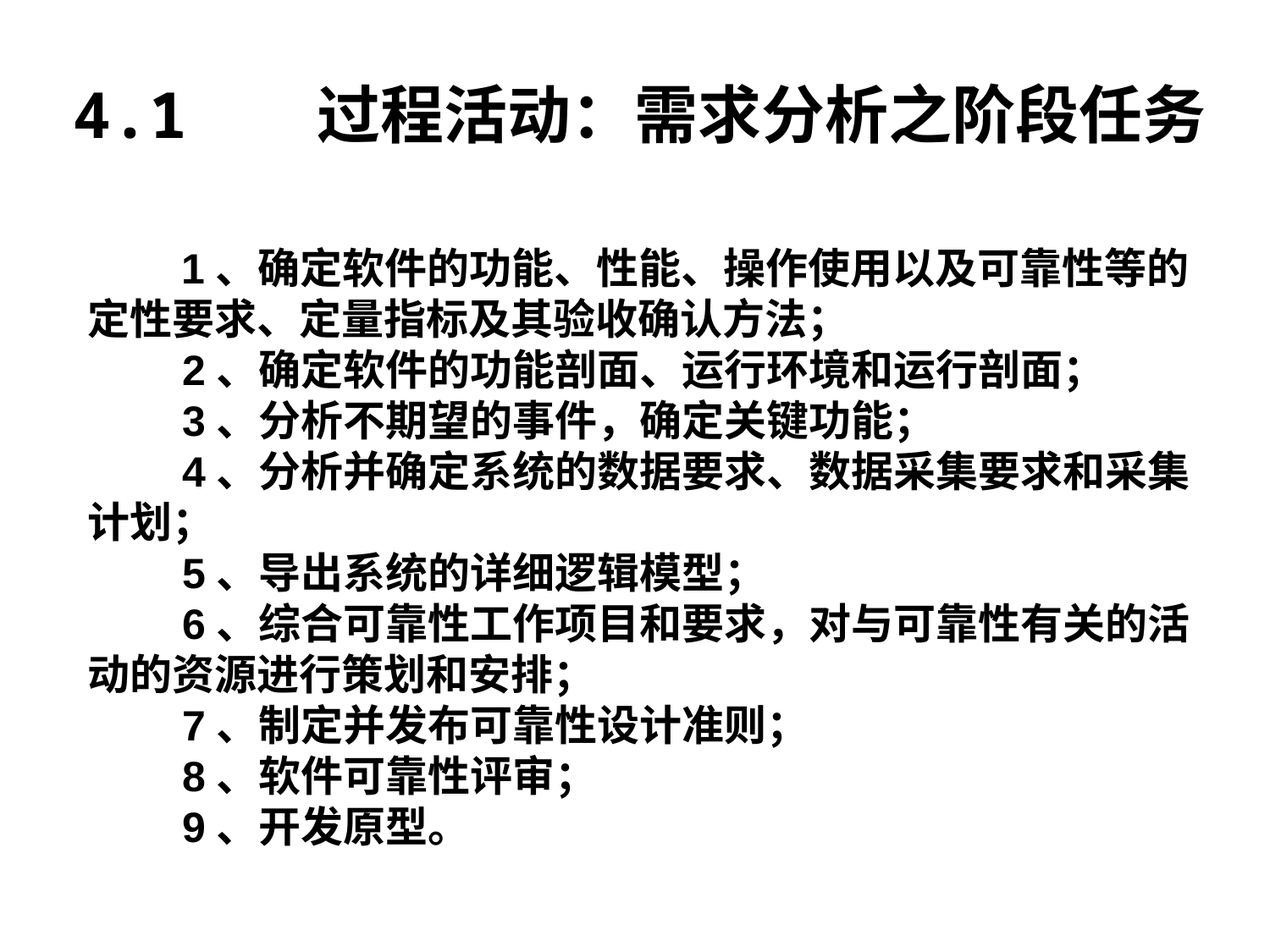

4.1   过程活动：需求分析之阶段任务
      1、确定软件的功能、性能、操作使用以及可靠性等的定性要求、定量指标及其验收确认方法；
     2、确定软件的功能剖面、运行环境和运行剖面；
     3、分析不期望的事件，确定关键功能；
     4、分析并确定系统的数据要求、数据采集要求和采集计划；
     5、导出系统的详细逻辑模型；
     6、综合可靠性工作项目和要求，对与可靠性有关的活动的资源进行策划和安排；
     7、制定并发布可靠性设计准则；
     8、软件可靠性评审；
     9、开发原型。